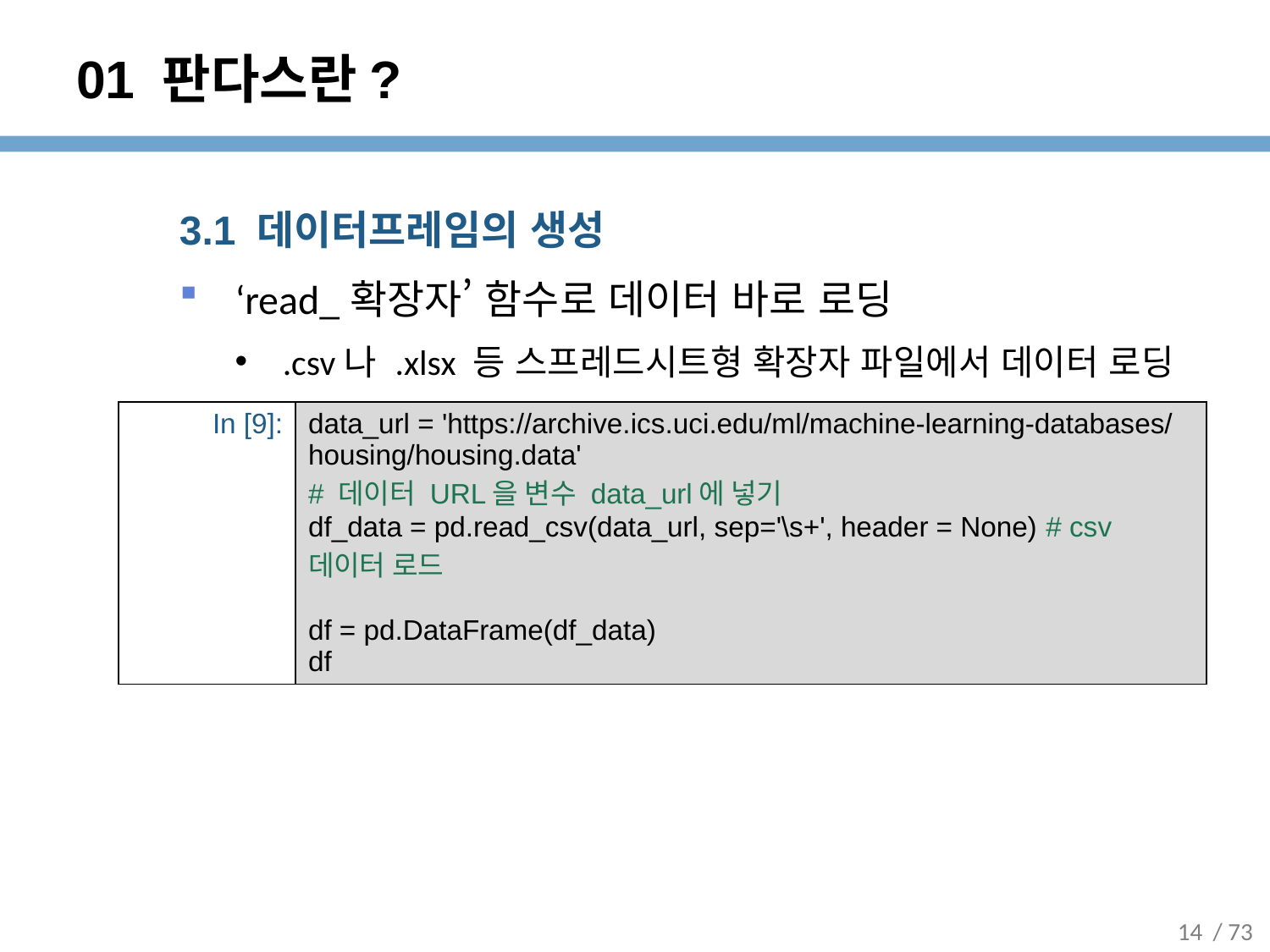

# 01 판다스란?
3.1 데이터프레임의 생성
‘read_확장자’ 함수로 데이터 바로 로딩
.csv나 .xlsx 등 스프레드시트형 확장자 파일에서 데이터 로딩

| In [9]: | data\_url = 'https://archive.ics.uci.edu/ml/machine-learning-databases/housing/housing.data' # 데이터 URL을 변수 data\_url에 넣기 df\_data = pd.read\_csv(data\_url, sep='\s+', header = None) # csv 데이터 로드 df = pd.DataFrame(df\_data) df |
| --- | --- |
14
/ 73